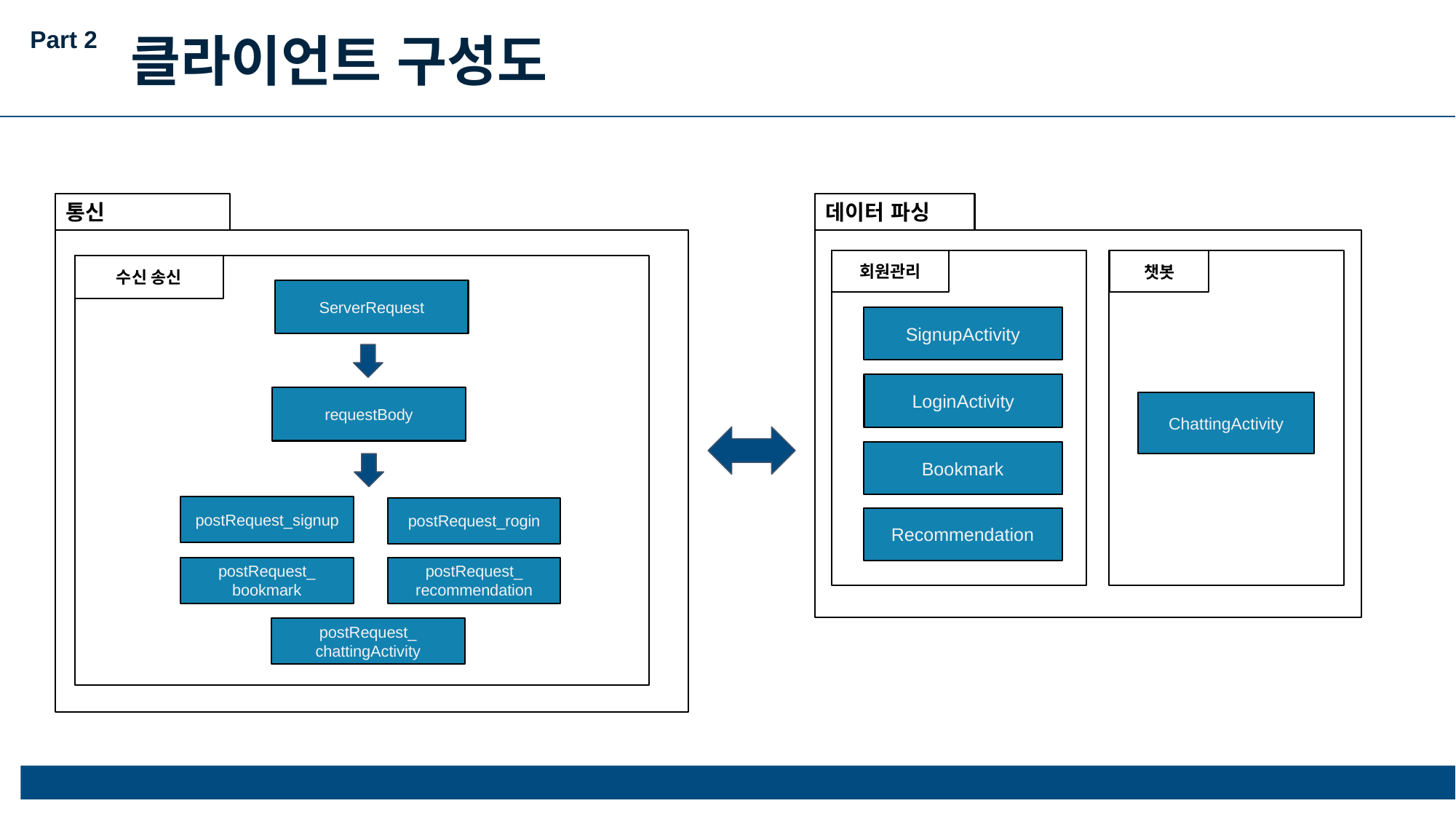

Part 2
클라이언트 구성도
통신
데이터 파싱

회원관리

챗봇

수신 송신
ServerRequest
SignupActivity

LoginActivity
requestBody
ChattingActivity

Bookmark

postRequest_signup
postRequest_rogin
Recommendation
postRequest_
bookmark
postRequest_
recommendation
postRequest_
chattingActivity